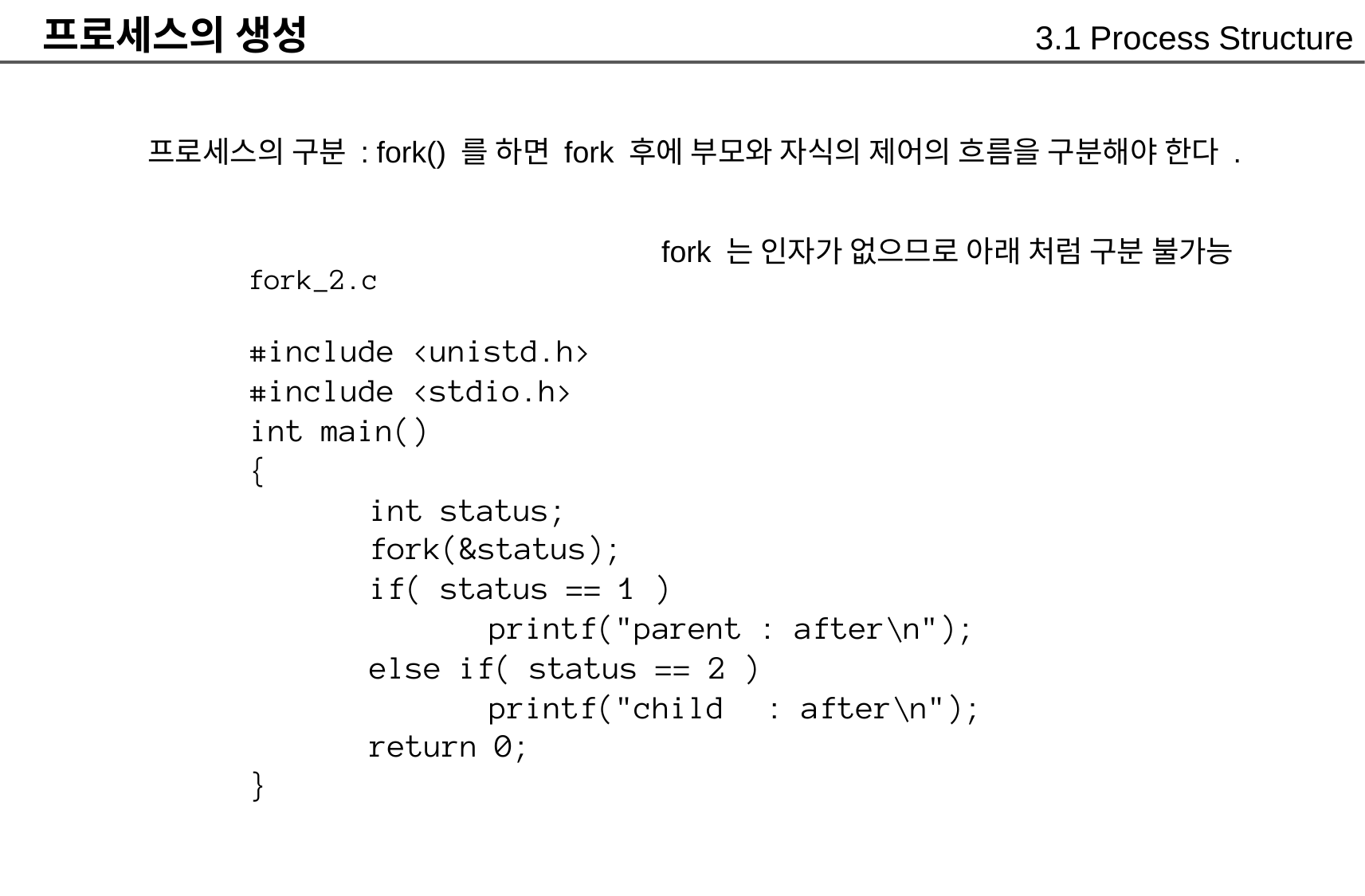

프로세스의 생성
3.1 Process Structure

프로세스의 구분 : fork() 를 하면 fork 후에 부모와 자식의 제어의 흐름을 구분해야 한다 .
fork 는 인자가 없으므로 아래 처럼 구분 불가능
fork_2.c

#include  <unistd.h>
#include  <stdio.h>
int  main()
{
	int  status;
	fork(&status);
	if(  status  ==  1  )
		printf("parent  :  after\n");
	else  if(  status  ==  2  )
		printf("child     :  after\n");
	return  0;
}